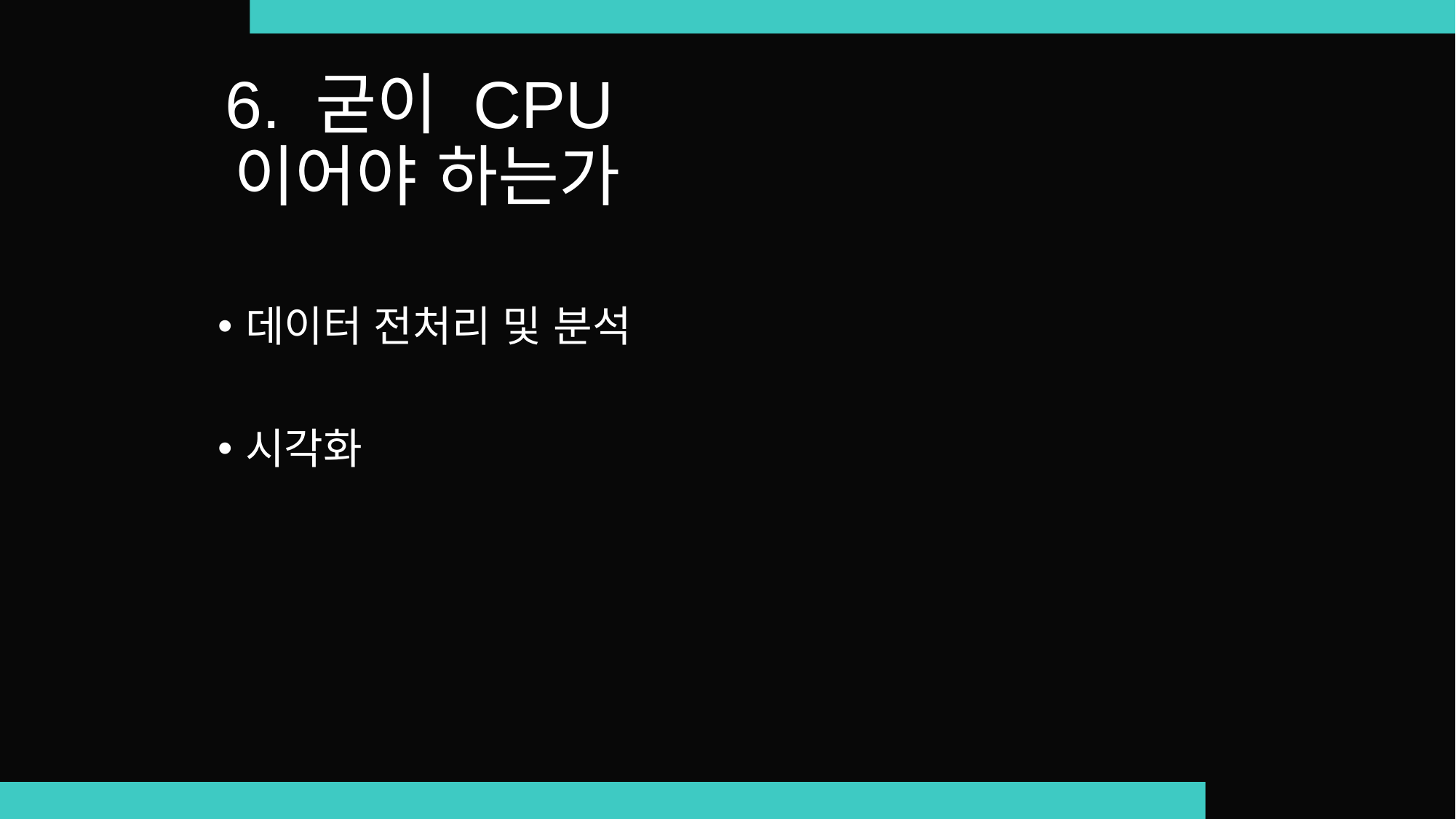

# 6. 굳이 CPU이어야 하는가
데이터 전처리 및 분석

시각화